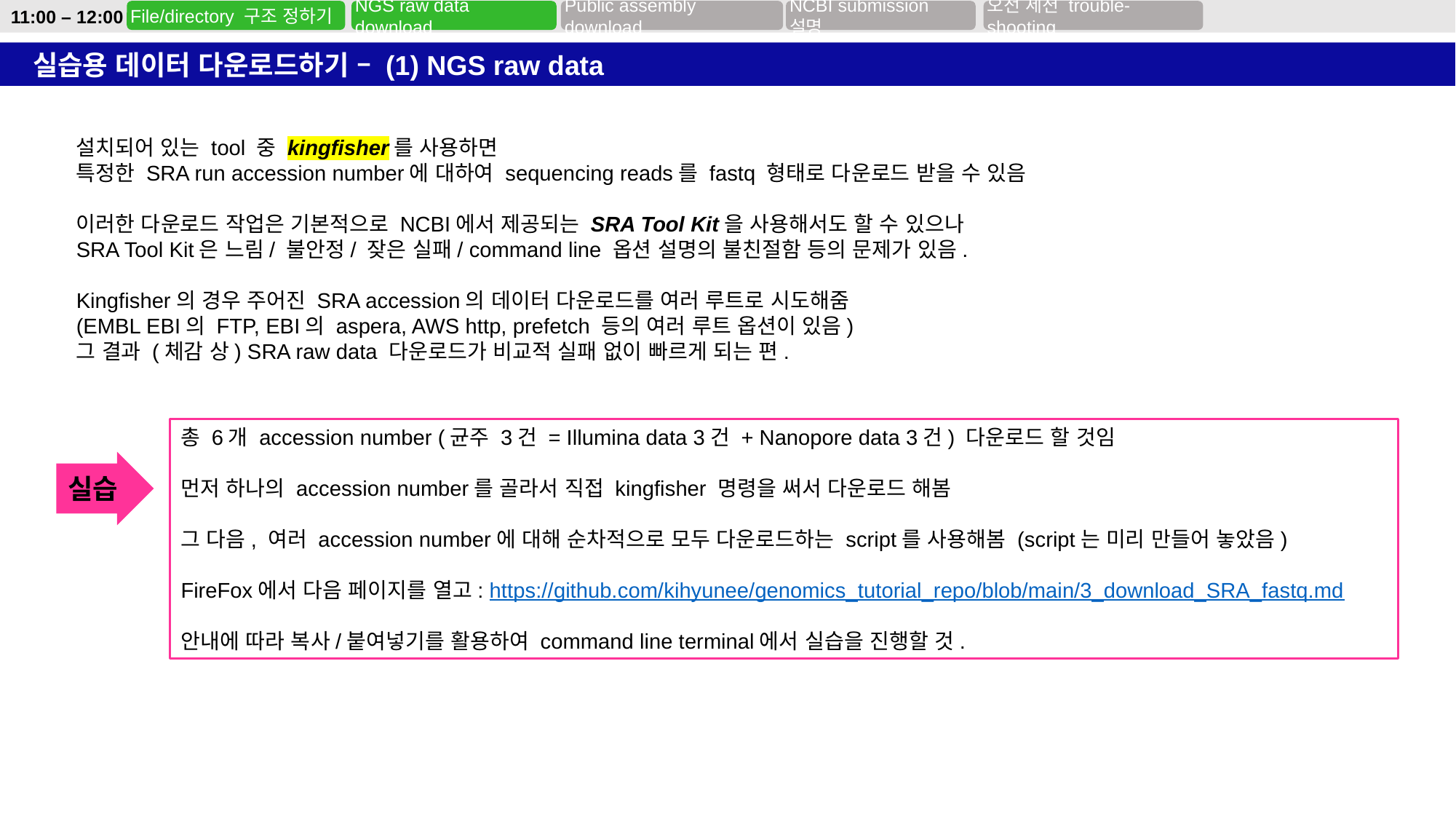

11:00 – 12:00
File/directory 구조 정하기
NGS raw data download
Public assembly download
NCBI submission 설명
오전 세션 trouble-shooting
실습용 데이터 다운로드하기 – (1) NGS raw data
설치되어 있는 tool 중 kingfisher를 사용하면
특정한 SRA run accession number에 대하여 sequencing reads를 fastq 형태로 다운로드 받을 수 있음

이러한 다운로드 작업은 기본적으로 NCBI에서 제공되는 SRA Tool Kit을 사용해서도 할 수 있으나
SRA Tool Kit은 느림/ 불안정/ 잦은 실패/ command line 옵션 설명의 불친절함 등의 문제가 있음.

Kingfisher의 경우 주어진 SRA accession의 데이터 다운로드를 여러 루트로 시도해줌
(EMBL EBI의 FTP, EBI의 aspera, AWS http, prefetch 등의 여러 루트 옵션이 있음)
그 결과 (체감 상) SRA raw data 다운로드가 비교적 실패 없이 빠르게 되는 편.
총 6개 accession number (균주 3건 = Illumina data 3건 + Nanopore data 3건) 다운로드 할 것임

먼저 하나의 accession number를 골라서 직접 kingfisher 명령을 써서 다운로드 해봄

그 다음, 여러 accession number에 대해 순차적으로 모두 다운로드하는 script를 사용해봄 (script는 미리 만들어 놓았음)

FireFox에서 다음 페이지를 열고: https://github.com/kihyunee/genomics_tutorial_repo/blob/main/3_download_SRA_fastq.md

안내에 따라 복사/붙여넣기를 활용하여 command line terminal에서 실습을 진행할 것.

실습